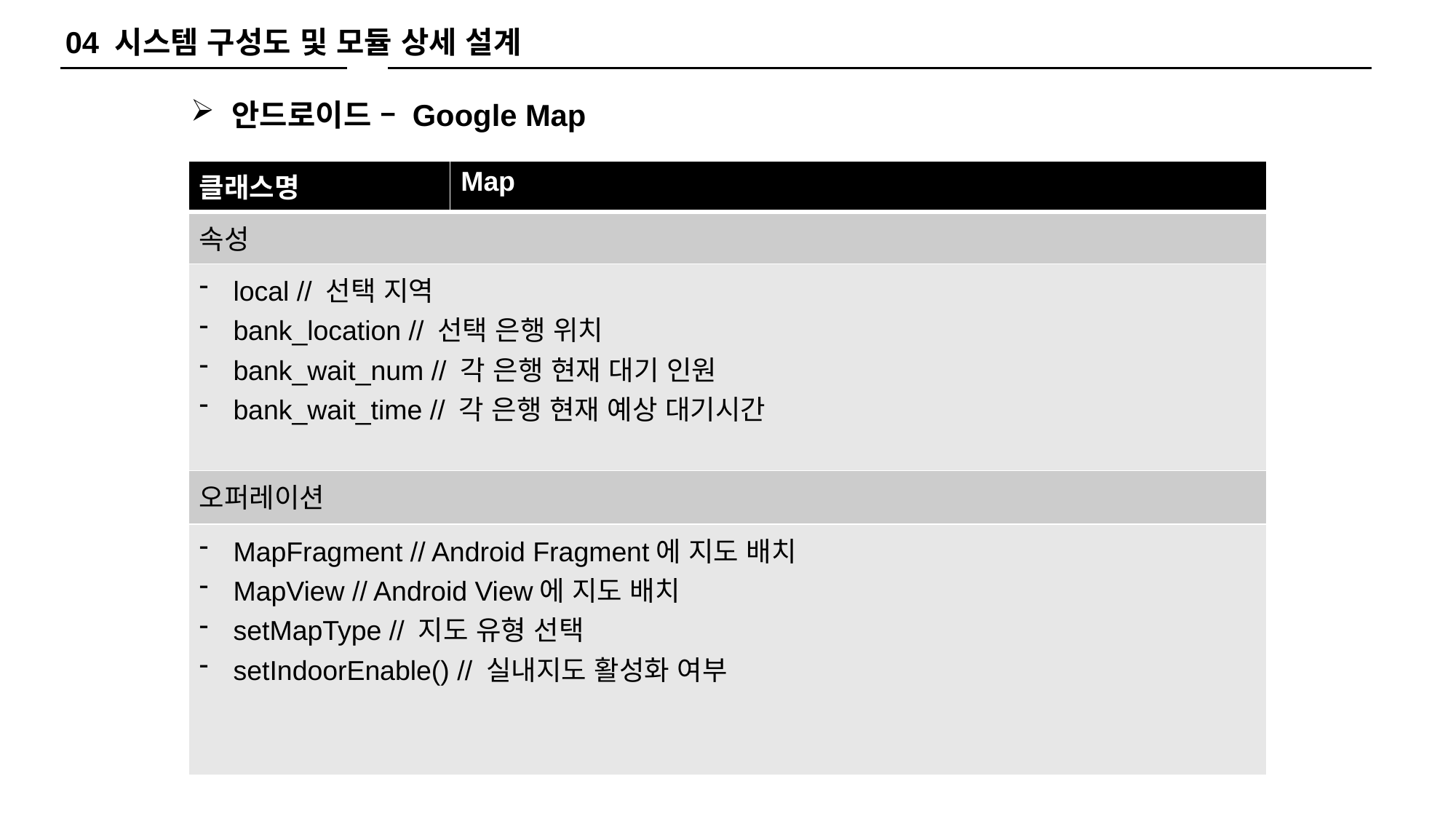

04 시스템 구성도 및 모듈 상세 설계
안드로이드 – Google Map
| 클래스명 | Map |
| --- | --- |
| 속성 |  |
| local // 선택 지역 bank\_location // 선택 은행 위치 bank\_wait\_num // 각 은행 현재 대기 인원 bank\_wait\_time // 각 은행 현재 예상 대기시간 |  |
| 오퍼레이션 |  |
| MapFragment // Android Fragment에 지도 배치 MapView // Android View에 지도 배치 setMapType // 지도 유형 선택 setIndoorEnable() // 실내지도 활성화 여부 |  |